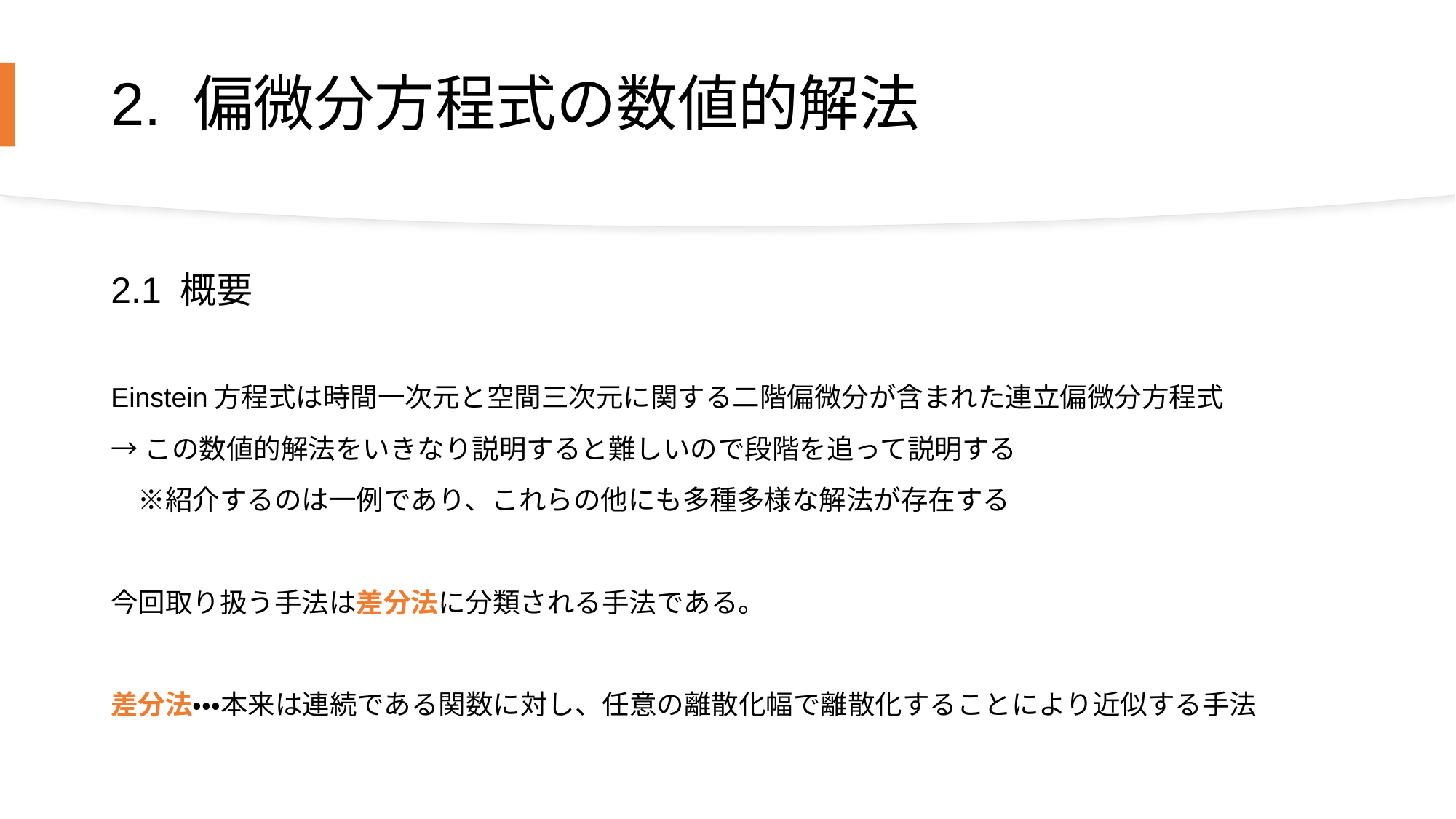

# 2. 偏微分方程式の数値的解法

2.1 概要

Einstein方程式は時間一次元と空間三次元に関する二階偏微分が含まれた連立偏微分方程式
→この数値的解法をいきなり説明すると難しいので段階を追って説明する
　※紹介するのは一例であり、これらの他にも多種多様な解法が存在する

今回取り扱う手法は差分法に分類される手法である。

差分法・・・本来は連続である関数に対し、任意の離散化幅で離散化することにより近似する手法